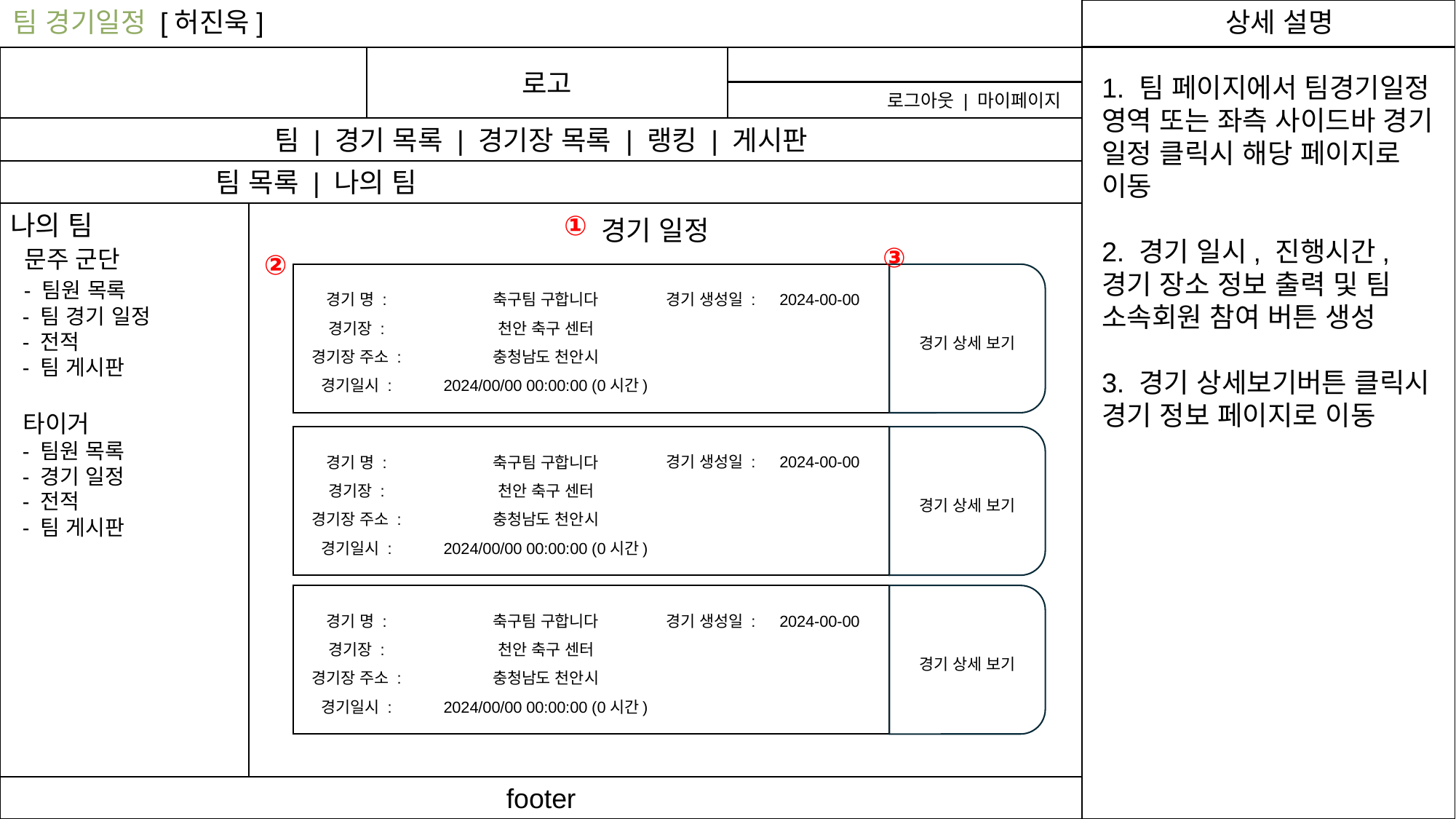

팀 경기일정 [허진욱]

상세 설명

로고

1. 팀 페이지에서 팀경기일정 영역 또는 좌측 사이드바 경기 일정 클릭시 해당 페이지로 이동

2. 경기 일시, 진행시간, 경기 장소 정보 출력 및 팀 소속회원 참여 버튼 생성

3. 경기 상세보기버튼 클릭시 경기 정보 페이지로 이동
로그아웃 | 마이페이지
팀 | 경기 목록 | 경기장 목록 | 랭킹 | 게시판

                          팀 목록 | 나의 팀
나의 팀
 문주 군단
  - 팀원 목록
  - 팀 경기 일정
  - 전적
  - 팀 게시판

 타이거
  - 팀원 목록
  - 경기 일정
  - 전적
  - 팀 게시판
①
경기 일정
③
②
②

경기 생성일 :
2024-00-00
경기 명 :
경기장 :
경기장 주소 :
경기일시 :
축구팀 구합니다
천안 축구 센터
충청남도 천안시
2024/00/00 00:00:00 (0시간)
경기 상세 보기

경기 생성일 :
2024-00-00
경기 명 :
경기장 :
경기장 주소 :
경기일시 :
축구팀 구합니다
천안 축구 센터
충청남도 천안시
2024/00/00 00:00:00 (0시간)
경기 상세 보기

경기 생성일 :
2024-00-00
경기 명 :
경기장 :
경기장 주소 :
경기일시 :
축구팀 구합니다
천안 축구 센터
충청남도 천안시
2024/00/00 00:00:00 (0시간)
경기 상세 보기
footer